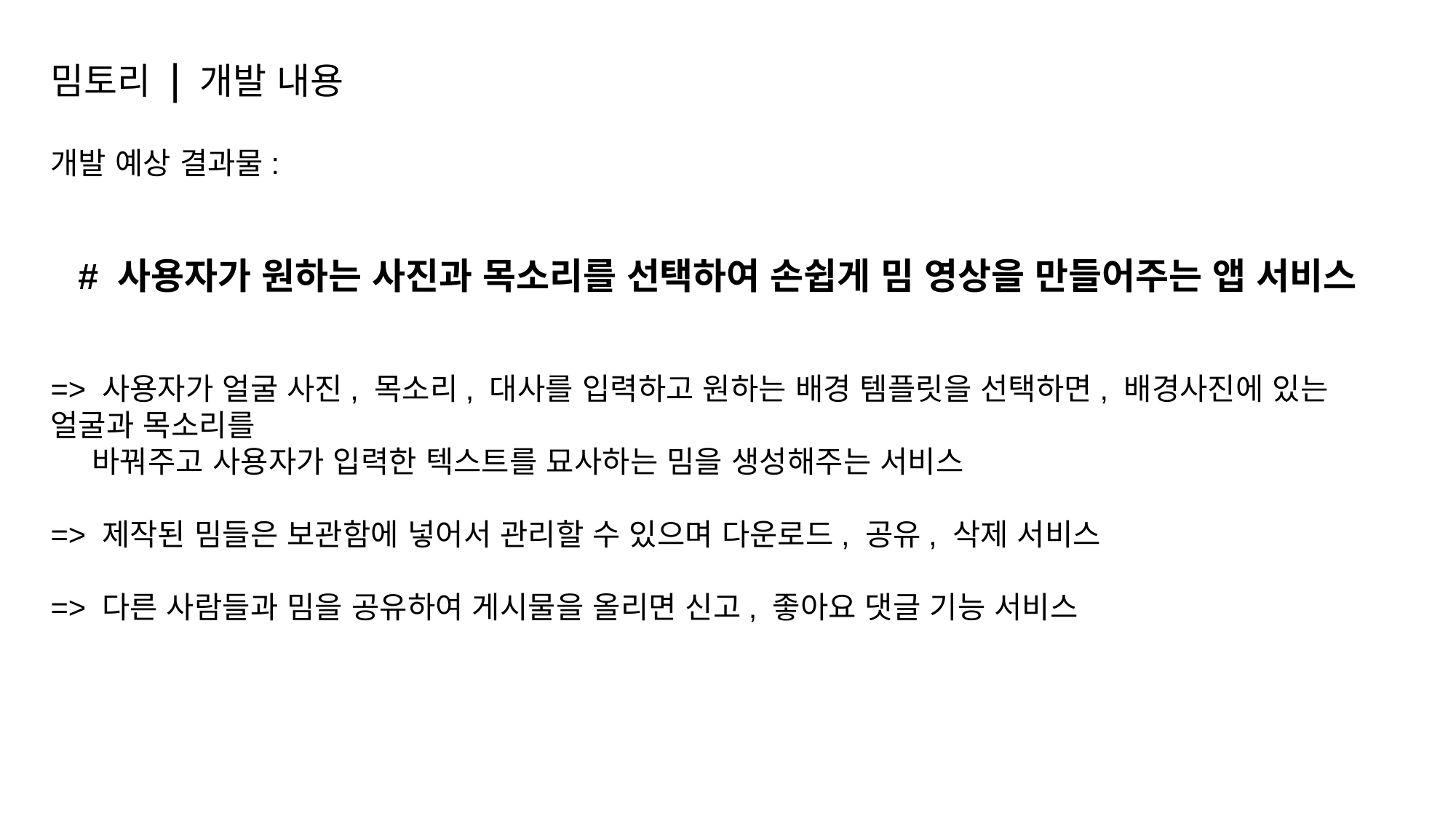

밈토리 | 개발 내용
개발 예상 결과물:

# 사용자가 원하는 사진과 목소리를 선택하여 손쉽게 밈 영상을 만들어주는 앱 서비스

=> 사용자가 얼굴 사진, 목소리, 대사를 입력하고 원하는 배경 템플릿을 선택하면, 배경사진에 있는 얼굴과 목소리를
    바꿔주고 사용자가 입력한 텍스트를 묘사하는 밈을 생성해주는 서비스

=> 제작된 밈들은 보관함에 넣어서 관리할 수 있으며 다운로드, 공유, 삭제 서비스

=> 다른 사람들과 밈을 공유하여 게시물을 올리면 신고, 좋아요 댓글 기능 서비스